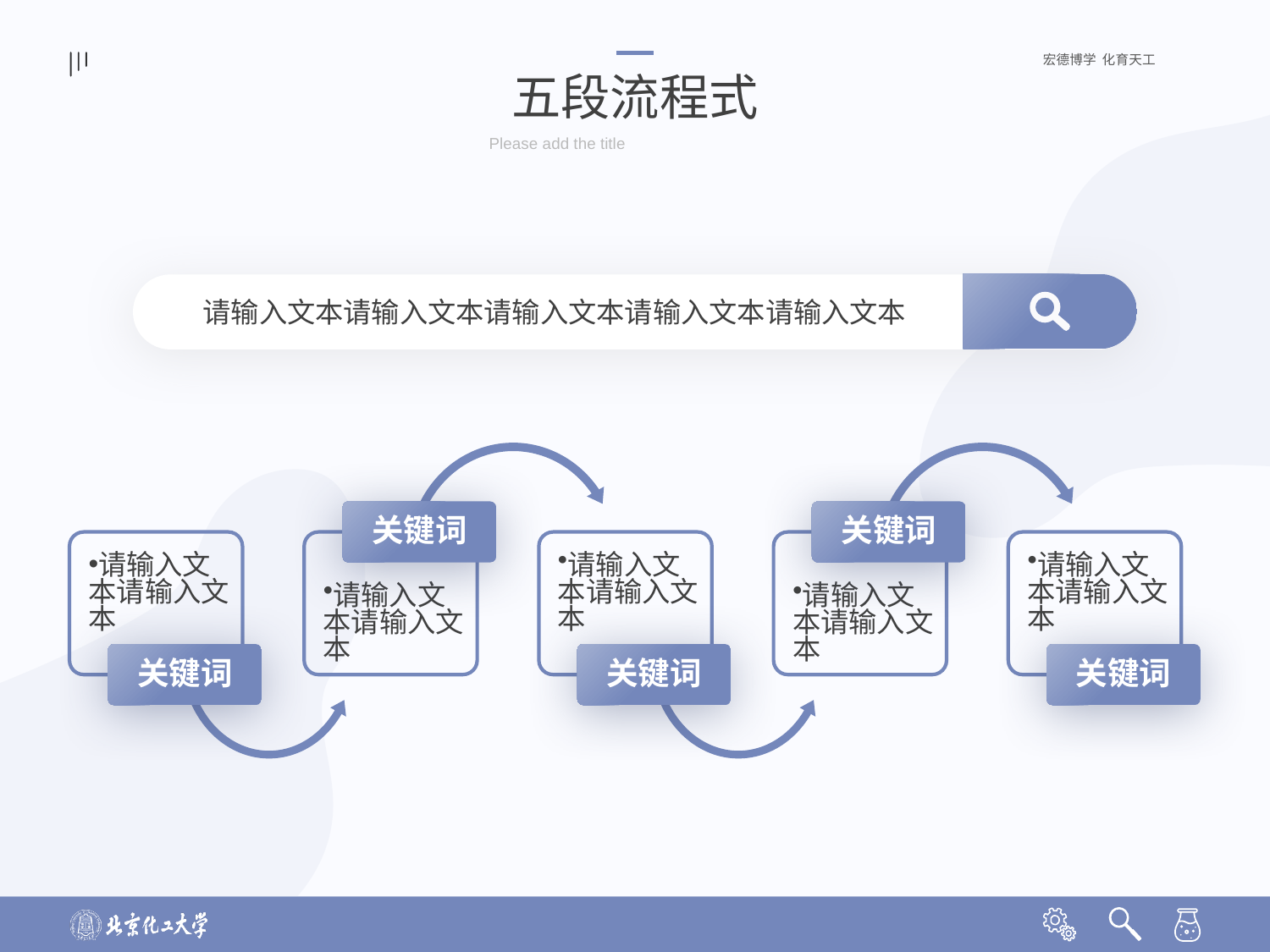

五段流程式
Please add the title

请输入文本请输入文本请输入文本请输入文本请输入文本

请输入文本请输入文本
关键词
请输入文本请输入文本
关键词
请输入文本请输入文本
关键词
请输入文本请输入文本
关键词
请输入文本请输入文本
关键词